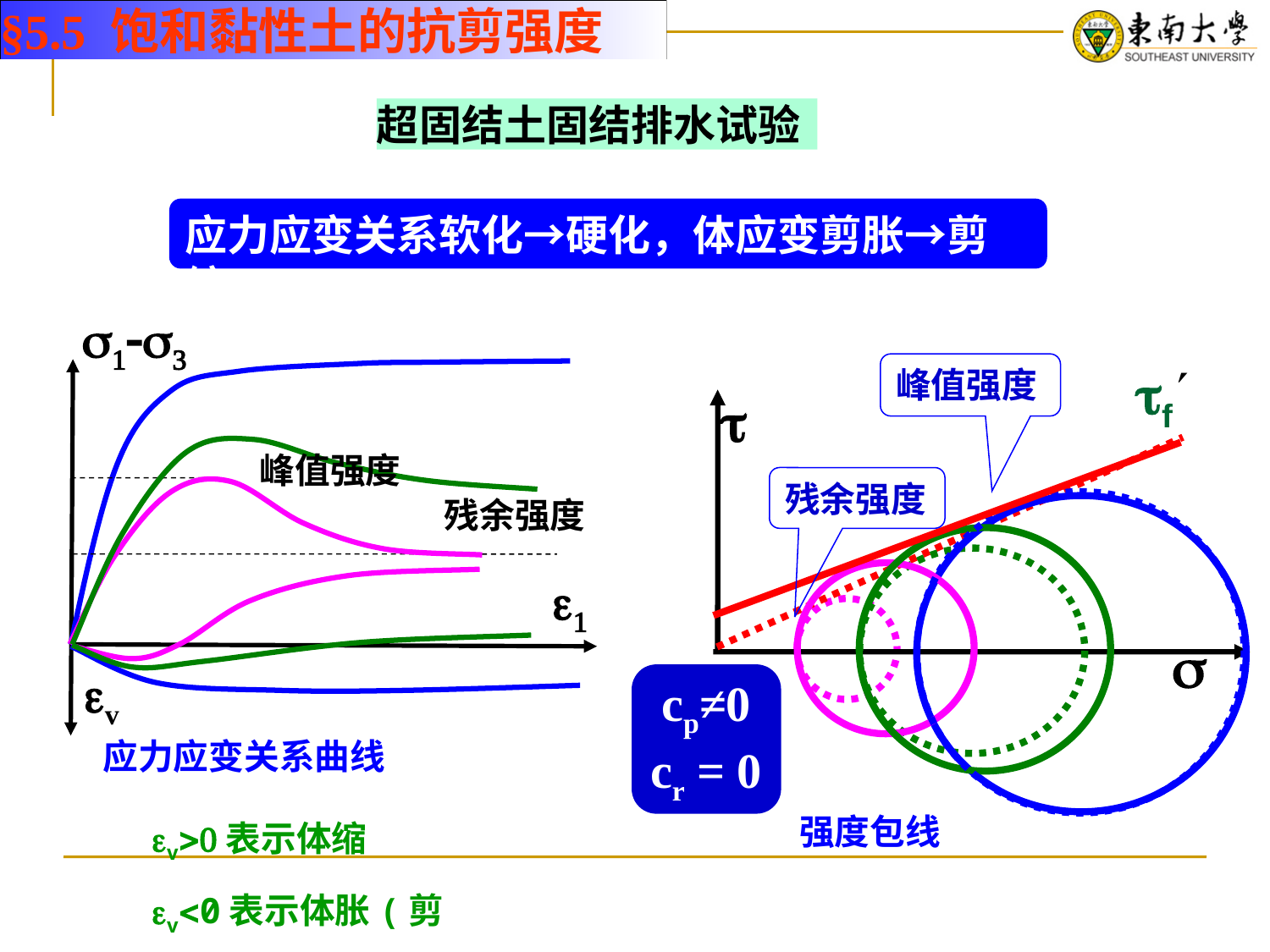

§5.5 饱和黏性土的抗剪强度
超固结土固结排水试验
应力应变关系软化→硬化，体应变剪胀→剪缩
σ1−σ3

峰值强度

残余强度

ε1

εv
τf′
峰值强度
τ

残余强度

σ
cp≠0
cr = 0
应力应变关系曲线
εv>0表示体缩
εv<0表示体胀(剪胀)
强度包线